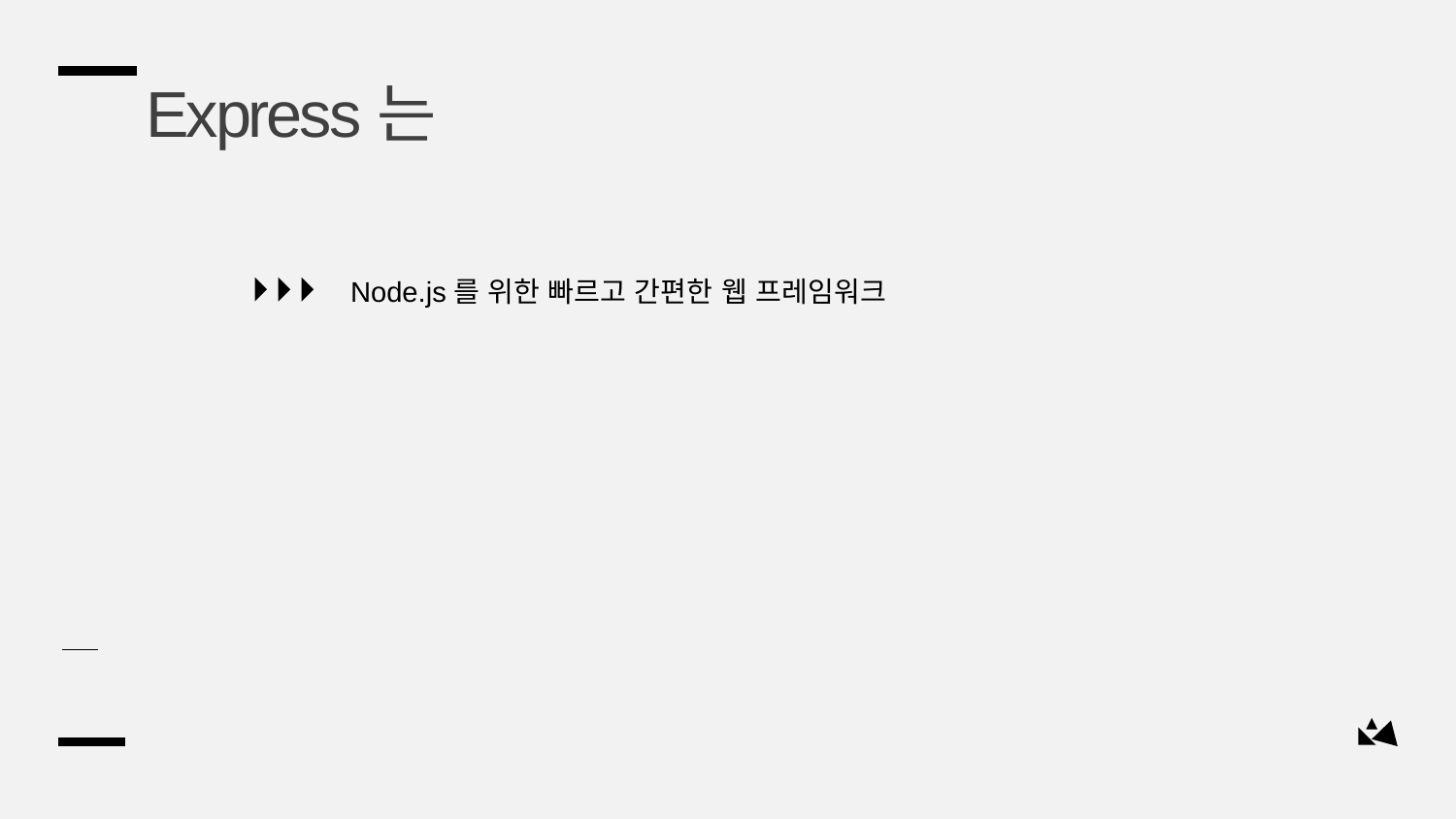

Express는
Node.js를 위한 빠르고 간편한 웹 프레임워크